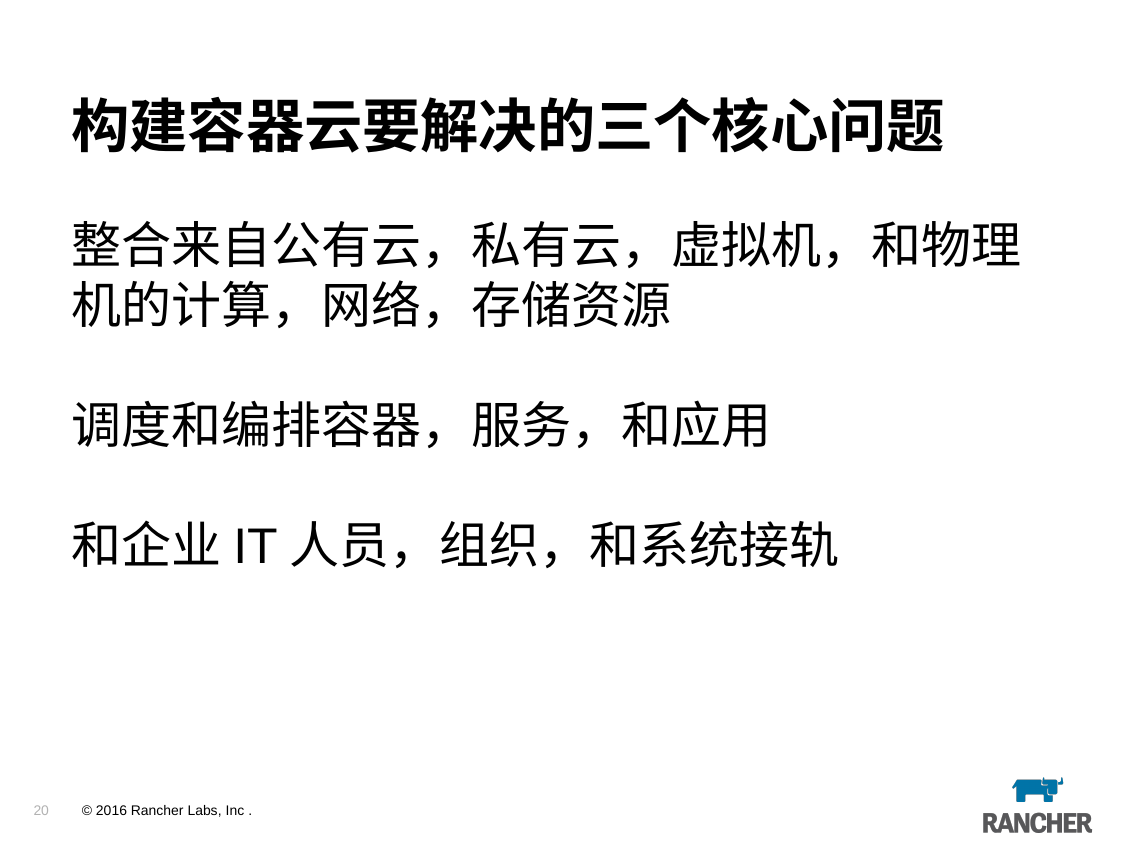

# 构建容器云要解决的三个核心问题
整合来自公有云，私有云，虚拟机，和物理机的计算，网络，存储资源

调度和编排容器，服务，和应用

和企业IT人员，组织，和系统接轨
20